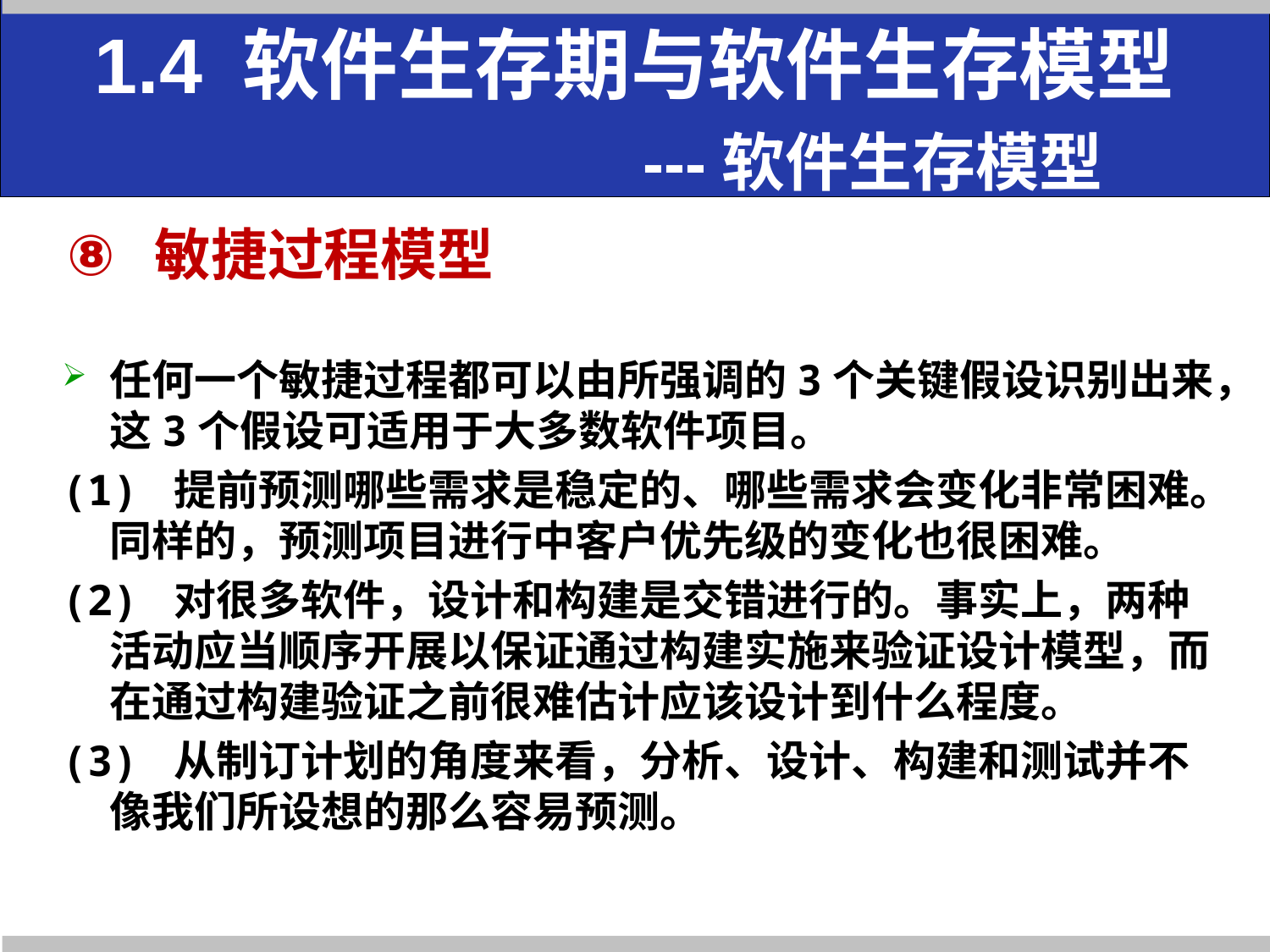

# 1.4 软件生存期与软件生存模型 ---软件生存模型
敏捷过程模型
任何一个敏捷过程都可以由所强调的3个关键假设识别出来，这3个假设可适用于大多数软件项目。
(1) 提前预测哪些需求是稳定的、哪些需求会变化非常困难。同样的，预测项目进行中客户优先级的变化也很困难。
(2) 对很多软件，设计和构建是交错进行的。事实上，两种活动应当顺序开展以保证通过构建实施来验证设计模型，而在通过构建验证之前很难估计应该设计到什么程度。
(3) 从制订计划的角度来看，分析、设计、构建和测试并不像我们所设想的那么容易预测。
91